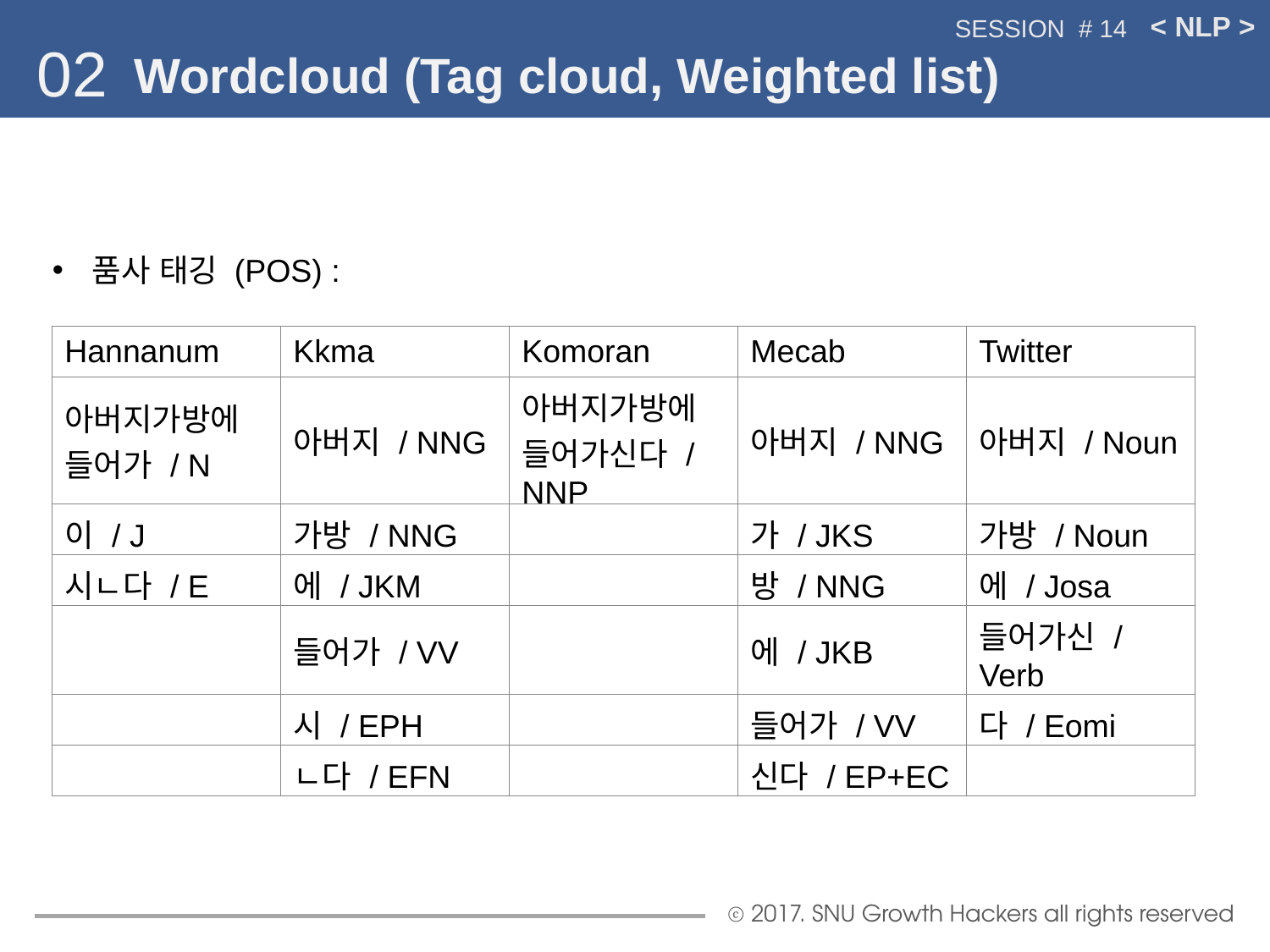

< NLP >
SESSION  # 14
02
Wordcloud (Tag cloud, Weighted list)
품사 태깅 (POS) :
| Hannanum | Kkma | Komoran | Mecab | Twitter |
| --- | --- | --- | --- | --- |
| 아버지가방에들어가 / N | 아버지 / NNG | 아버지가방에들어가신다 / NNP | 아버지 / NNG | 아버지 / Noun |
| 이 / J | 가방 / NNG |  | 가 / JKS | 가방 / Noun |
| 시ㄴ다 / E | 에 / JKM |  | 방 / NNG | 에 / Josa |
|  | 들어가 / VV |  | 에 / JKB | 들어가신 / Verb |
|  | 시 / EPH |  | 들어가 / VV | 다 / Eomi |
|  | ㄴ다 / EFN |  | 신다 / EP+EC |  |
ⓒ 2017. SNU Growth Hackers all rights reserved